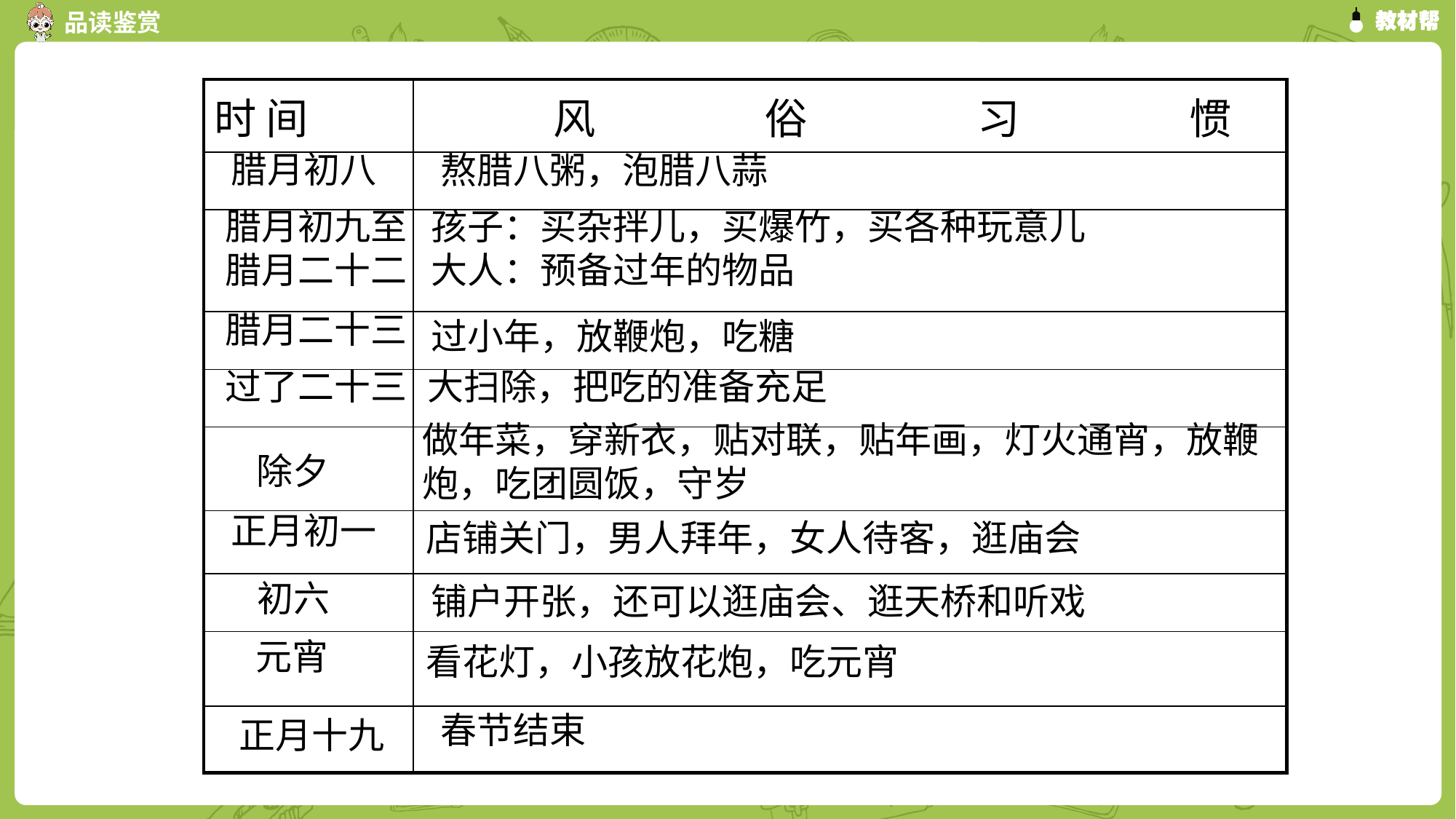

| 时 间 | 风　　　　俗　　　　习　　　　惯 |
| --- | --- |
|  |  |
|  |  |
|  |  |
|  |  |
|  |  |
|  |  |
|  |  |
|  |  |
|  |  |
腊月初八
熬腊八粥，泡腊八蒜
腊月初九至腊月二十二
孩子：买杂拌儿，买爆竹，买各种玩意儿
大人：预备过年的物品
腊月二十三
过小年，放鞭炮，吃糖
大扫除，把吃的准备充足
过了二十三
做年菜，穿新衣，贴对联，贴年画，灯火通宵，放鞭炮，吃团圆饭，守岁
除夕

正月初一
店铺关门，男人拜年，女人待客，逛庙会
初六
铺户开张，还可以逛庙会、逛天桥和听戏
元宵
看花灯，小孩放花炮，吃元宵
春节结束
正月十九